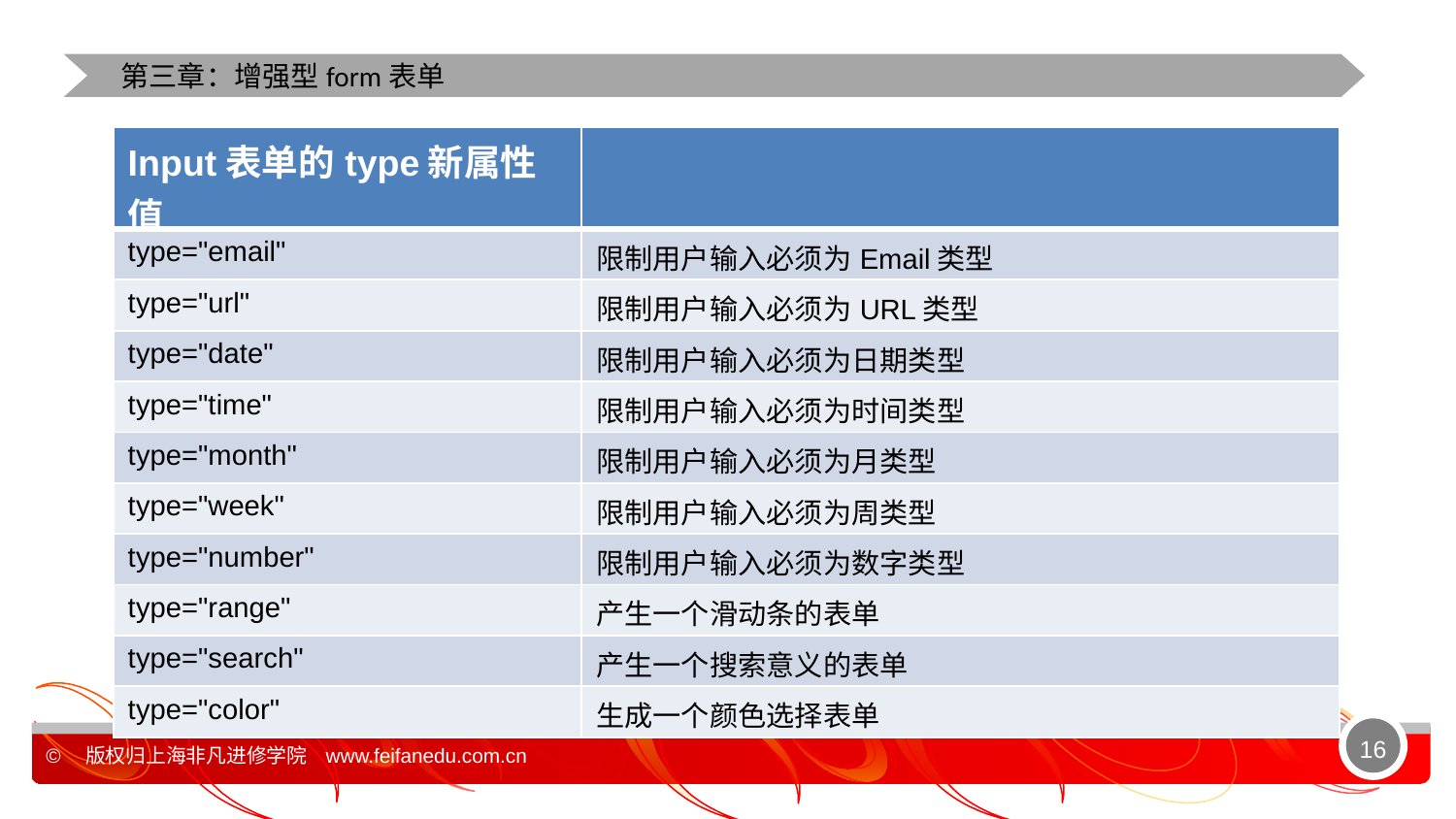

第三章：增强型form表单

| Input表单的type新属性值 |  |
| --- | --- |
| type="email" | 限制用户输入必须为Email类型 |
| type="url" | 限制用户输入必须为URL类型 |
| type="date" | 限制用户输入必须为日期类型 |
| type="time" | 限制用户输入必须为时间类型 |
| type="month" | 限制用户输入必须为月类型 |
| type="week" | 限制用户输入必须为周类型 |
| type="number" | 限制用户输入必须为数字类型 |
| type="range" | 产生一个滑动条的表单 |
| type="search" | 产生一个搜索意义的表单 |
| type="color" | 生成一个颜色选择表单 |
16